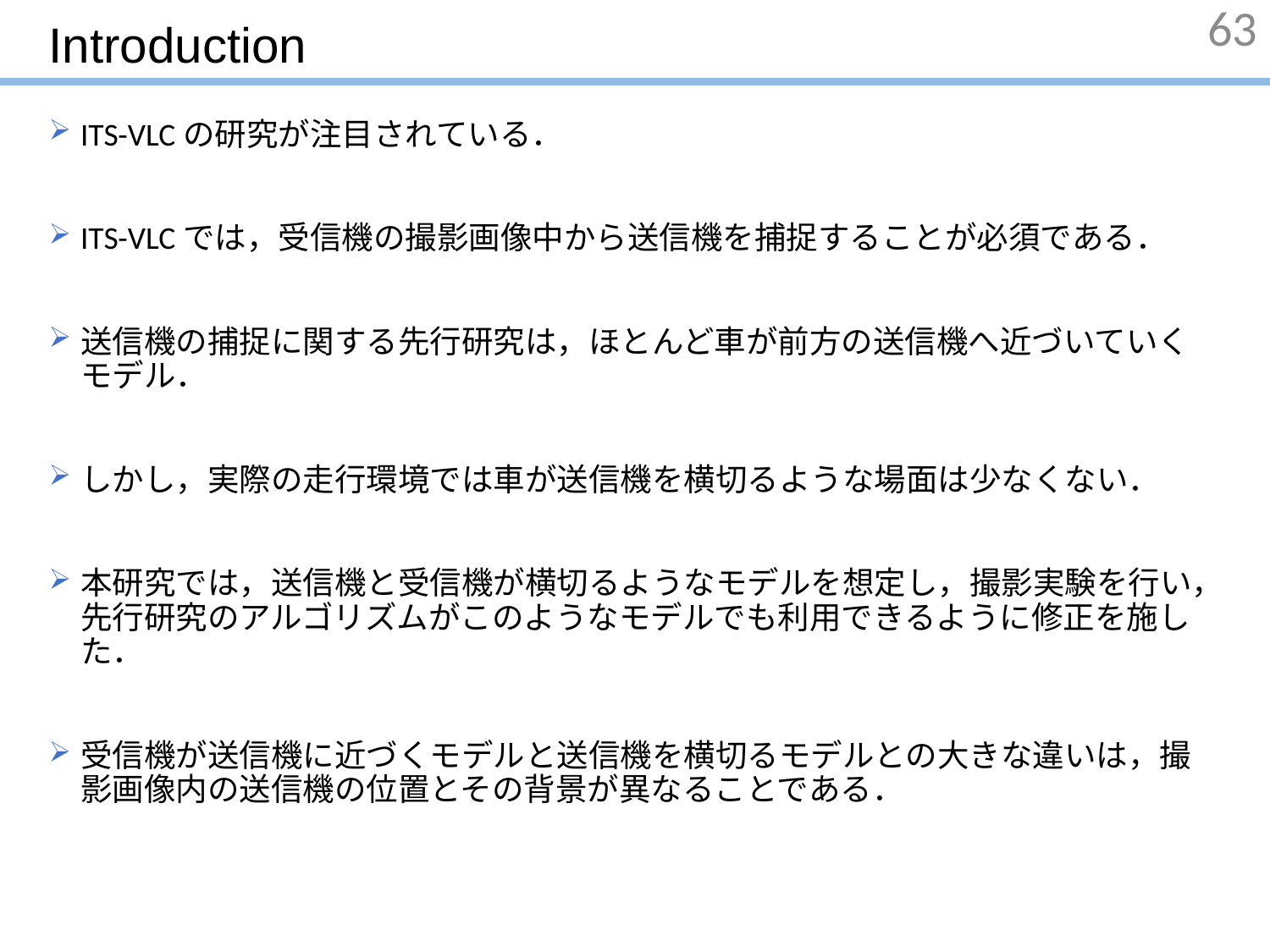

# Introduction
63
ITS-VLCの研究が注目されている．

ITS-VLCでは，受信機の撮影画像中から送信機を捕捉することが必須である．

送信機の捕捉に関する先行研究は，ほとんど車が前方の送信機へ近づいていくモデル．

しかし，実際の走行環境では車が送信機を横切るような場面は少なくない．

本研究では，送信機と受信機が横切るようなモデルを想定し，撮影実験を行い，先行研究のアルゴリズムがこのようなモデルでも利用できるように修正を施した．

受信機が送信機に近づくモデルと送信機を横切るモデルとの大きな違いは，撮影画像内の送信機の位置とその背景が異なることである．